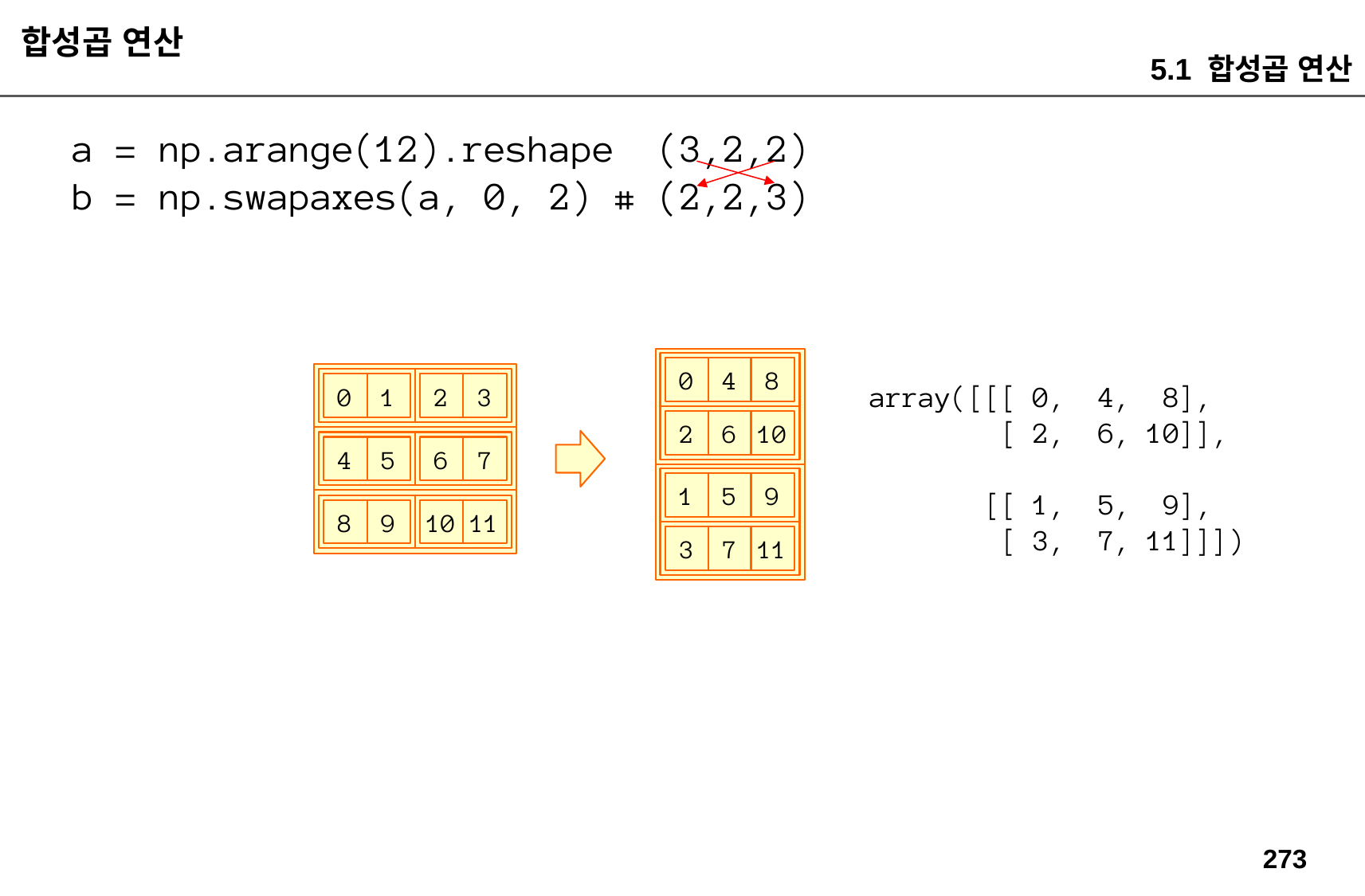

합성곱 연산
5.1 합성곱 연산
a = np.arange(12).reshape  (3,2,2)
b = np.swapaxes(a, 0, 2) # (2,2,3)

0
4
8

array([[[ 0,  4,  8],
        [ 2,  6, 10]],

       [[ 1,  5,  9],
        [ 3,  7, 11]]])
0
1
2
3

2
6
10

4
5
6
7

1
5
9

8
9
10
11

3
7
11